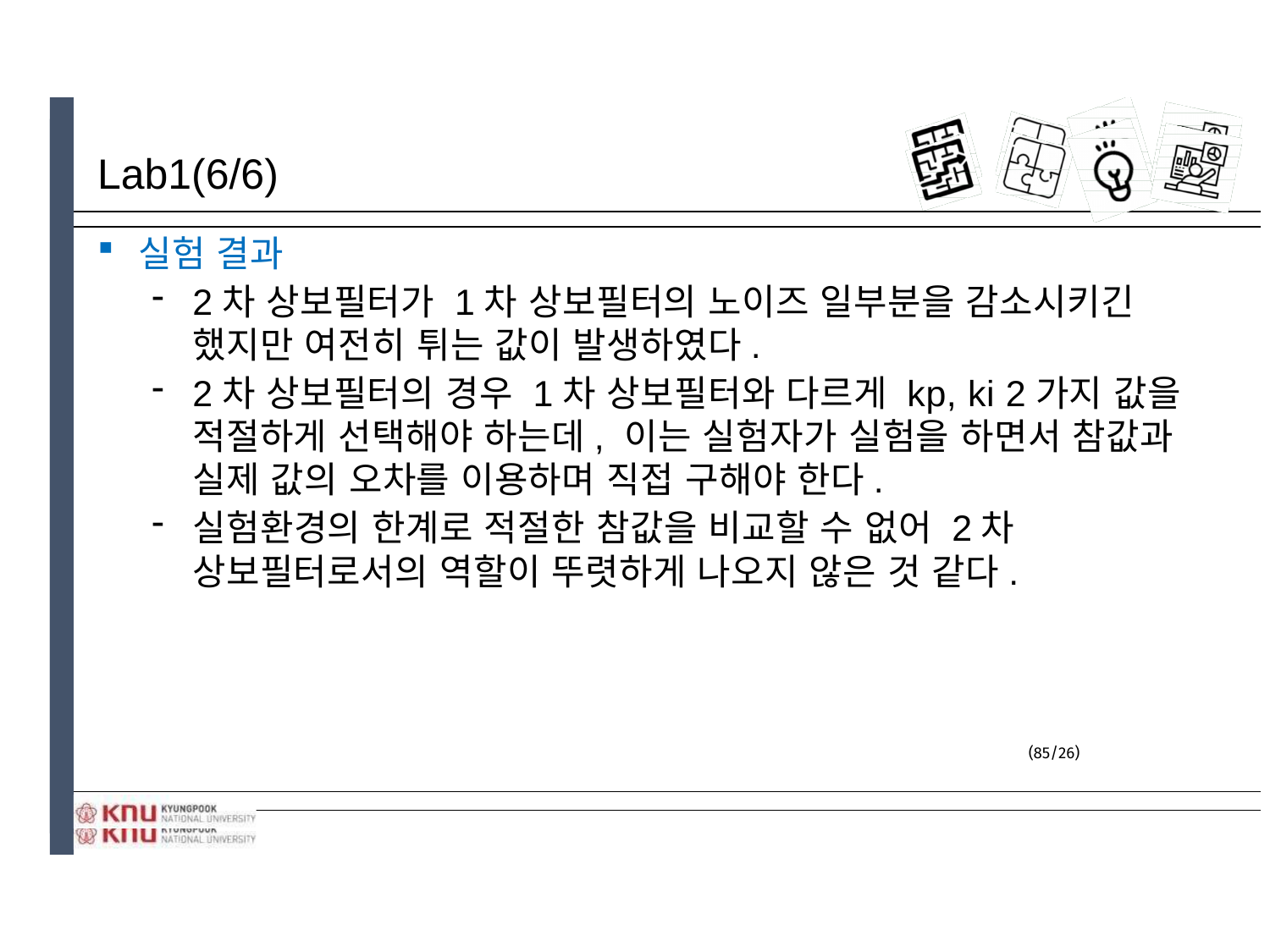

# Lab1(6/6)
실험 결과
2차 상보필터가 1차 상보필터의 노이즈 일부분을 감소시키긴 했지만 여전히 튀는 값이 발생하였다.
2차 상보필터의 경우 1차 상보필터와 다르게 kp, ki 2가지 값을 적절하게 선택해야 하는데, 이는 실험자가 실험을 하면서 참값과 실제 값의 오차를 이용하며 직접 구해야 한다.
실험환경의 한계로 적절한 참값을 비교할 수 없어 2차 상보필터로서의 역할이 뚜렷하게 나오지 않은 것 같다.

(85/26)